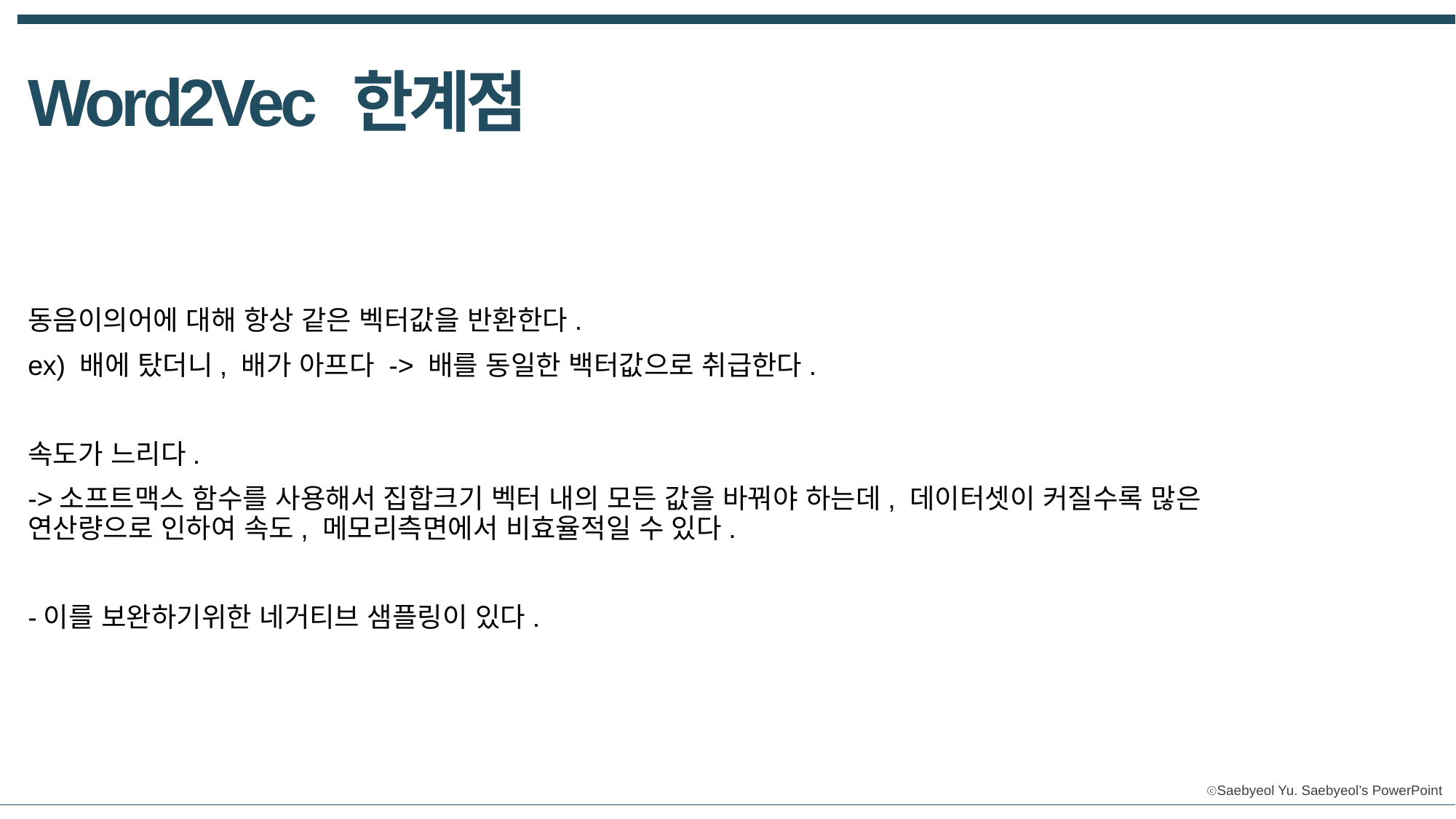

Word2Vec 한계점
1, 내용을 입력하세요
동음이의어에 대해 항상 같은 벡터값을 반환한다.
ex) 배에 탔더니, 배가 아프다 -> 배를 동일한 백터값으로 취급한다.

속도가 느리다.
->소프트맥스 함수를 사용해서 집합크기 벡터 내의 모든 값을 바꿔야 하는데, 데이터셋이 커질수록 많은 연산량으로 인하여 속도, 메모리측면에서 비효율적일 수 있다.

-이를 보완하기위한 네거티브 샘플링이 있다.
2, 내용을 입력하세요
3, 내용을 입력하세요